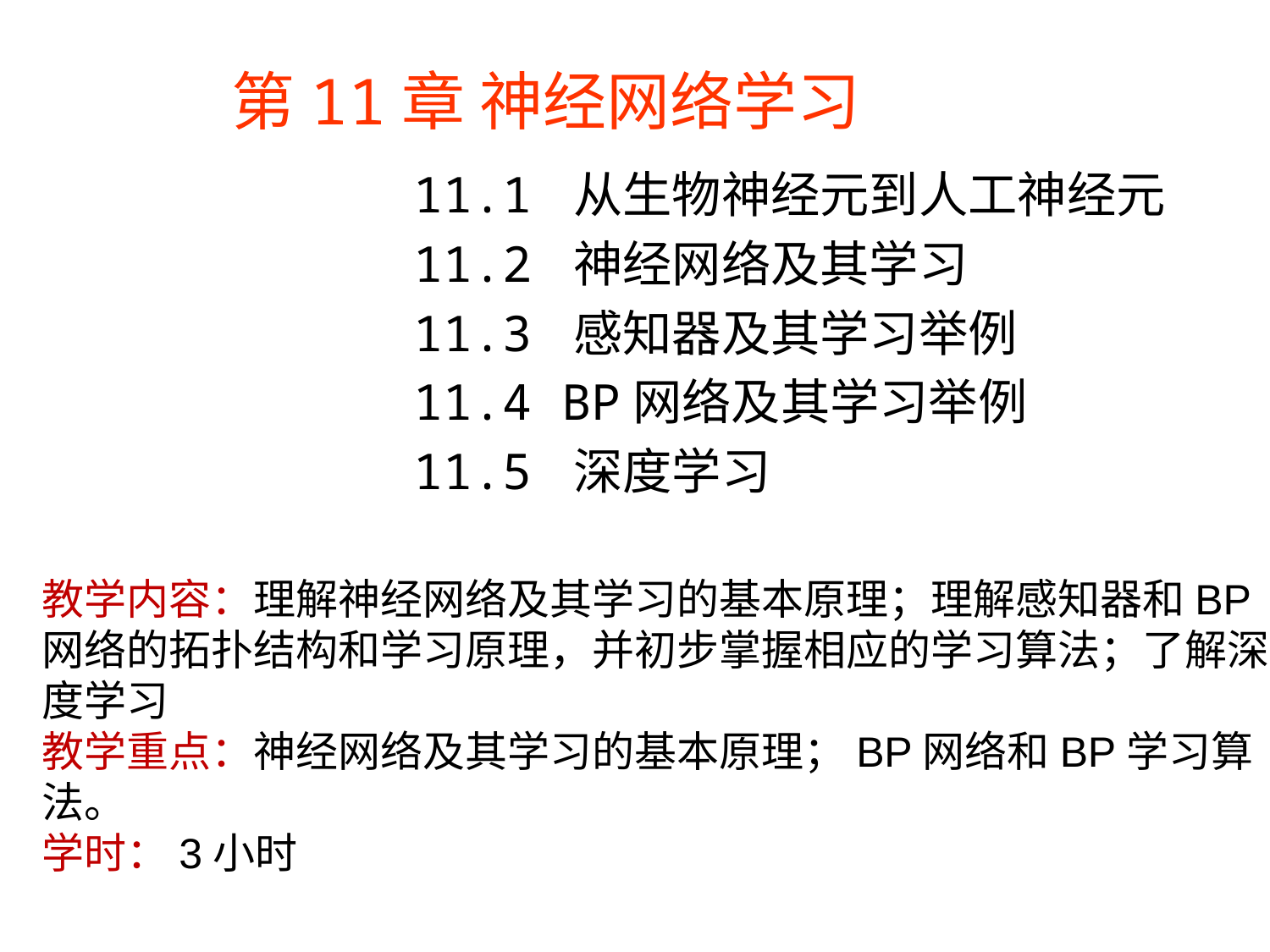

第11章 神经网络学习
           11.1 从生物神经元到人工神经元
           11.2 神经网络及其学习
           11.3 感知器及其学习举例
           11.4 BP网络及其学习举例
           11.5 深度学习

教学内容：理解神经网络及其学习的基本原理；理解感知器和BP网络的拓扑结构和学习原理，并初步掌握相应的学习算法；了解深度学习
教学重点：神经网络及其学习的基本原理；BP网络和BP学习算法。
学时：3小时